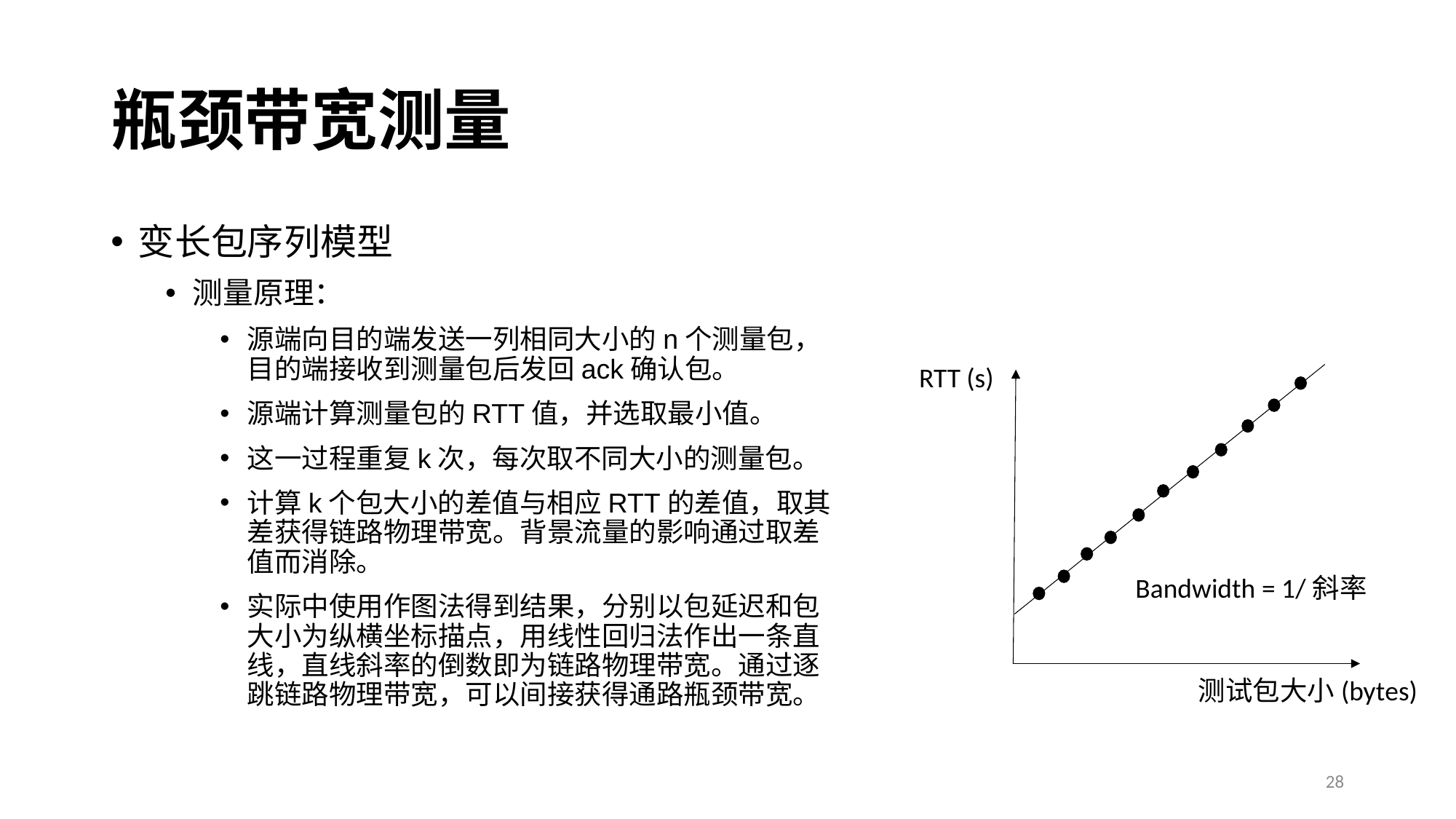

# 瓶颈带宽测量
变长包序列模型
测量原理：
源端向目的端发送一列相同大小的n个测量包，目的端接收到测量包后发回ack确认包。
源端计算测量包的RTT值，并选取最小值。
这一过程重复k次，每次取不同大小的测量包。
计算k个包大小的差值与相应RTT的差值，取其差获得链路物理带宽。背景流量的影响通过取差值而消除。
实际中使用作图法得到结果，分别以包延迟和包大小为纵横坐标描点，用线性回归法作出一条直线，直线斜率的倒数即为链路物理带宽。通过逐跳链路物理带宽，可以间接获得通路瓶颈带宽。

RTT (s)

测试包大小(bytes)

Bandwidth = 1/斜率
28